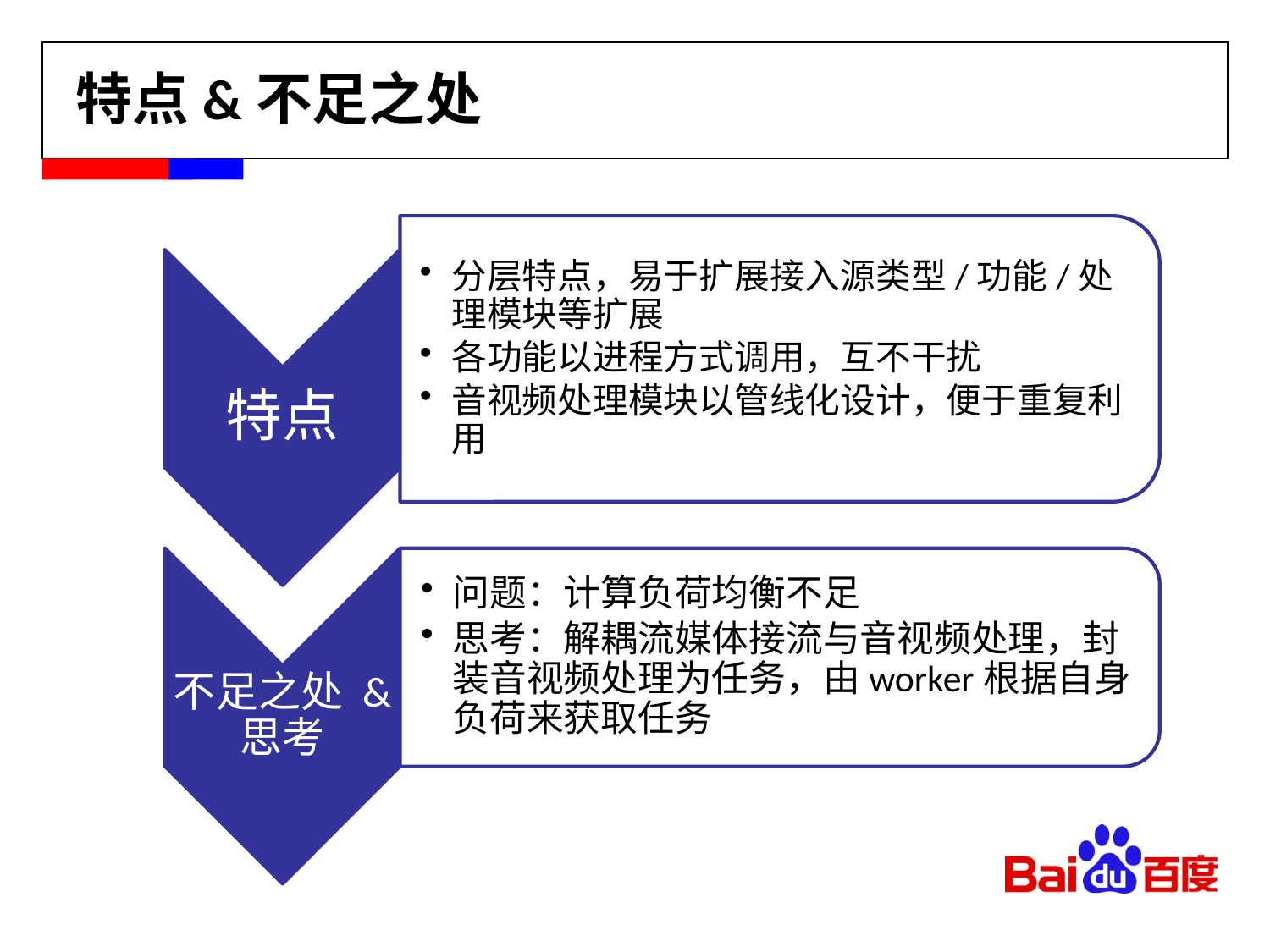

# 特点&不足之处
特点
分层特点，易于扩展接入源类型/功能/处理模块等扩展
各功能以进程方式调用，互不干扰
音视频处理模块以管线化设计，便于重复利用
不足之处 & 思考
问题：计算负荷均衡不足
思考：解耦流媒体接流与音视频处理，封装音视频处理为任务，由worker根据自身负荷来获取任务